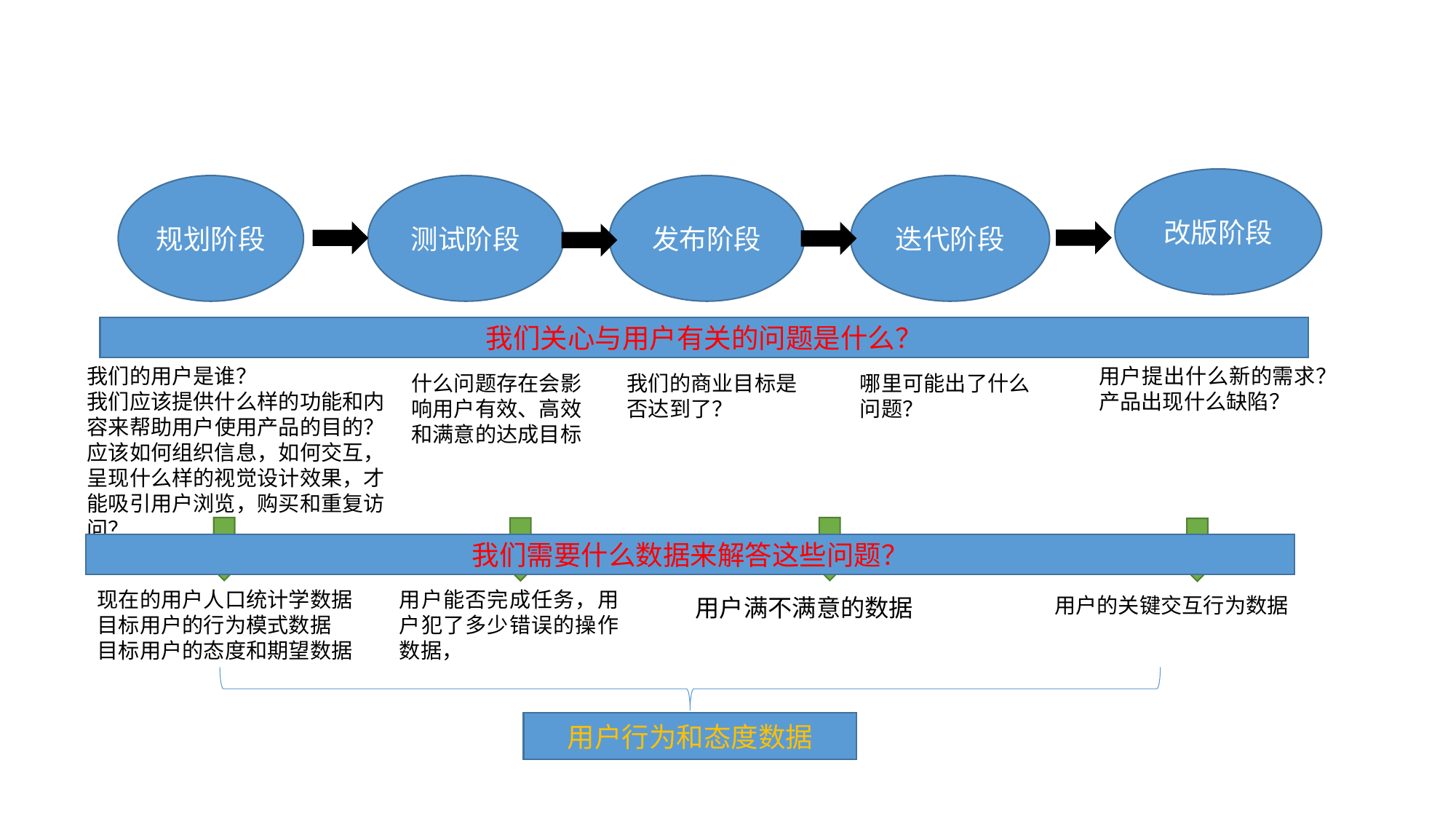

#
改版阶段
规划阶段
测试阶段
发布阶段
迭代阶段

我们关心与用户有关的问题是什么？
我们的用户是谁？
我们应该提供什么样的功能和内容来帮助用户使用产品的目的？
应该如何组织信息，如何交互，呈现什么样的视觉设计效果，才能吸引用户浏览，购买和重复访问？
用户提出什么新的需求？产品出现什么缺陷？
什么问题存在会影响用户有效、高效和满意的达成目标
我们的商业目标是否达到了？
哪里可能出了什么问题？

我们需要什么数据来解答这些问题？
现在的用户人口统计学数据
目标用户的行为模式数据
目标用户的态度和期望数据
用户能否完成任务，用户犯了多少错误的操作数据，
用户的关键交互行为数据
用户满不满意的数据
用户行为和态度数据